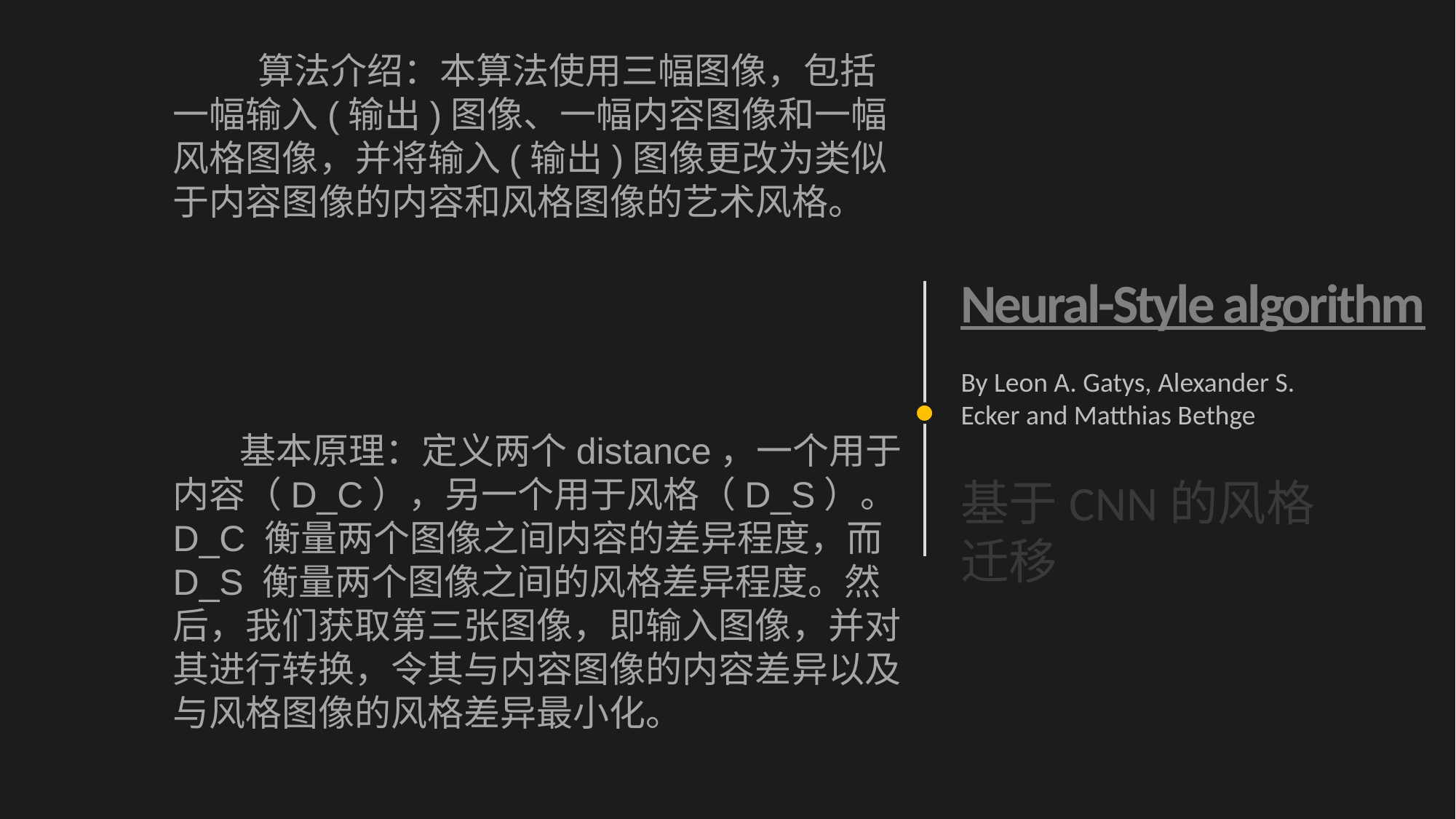

算法介绍：本算法使用三幅图像，包括一幅输入(输出)图像、一幅内容图像和一幅风格图像，并将输入(输出)图像更改为类似于内容图像的内容和风格图像的艺术风格。

Neural-Style algorithm
By Leon A. Gatys, Alexander S. Ecker and Matthias Bethge

         基本原理：定义两个distance，一个用于内容（D_C），另一个用于风格（D_S）。 D_C 衡量两个图像之间内容的差异程度，而 D_S 衡量两个图像之间的风格差异程度。然后，我们获取第三张图像，即输入图像，并对其进行转换，令其与内容图像的内容差异以及与风格图像的风格差异最小化。

基于CNN的风格迁移